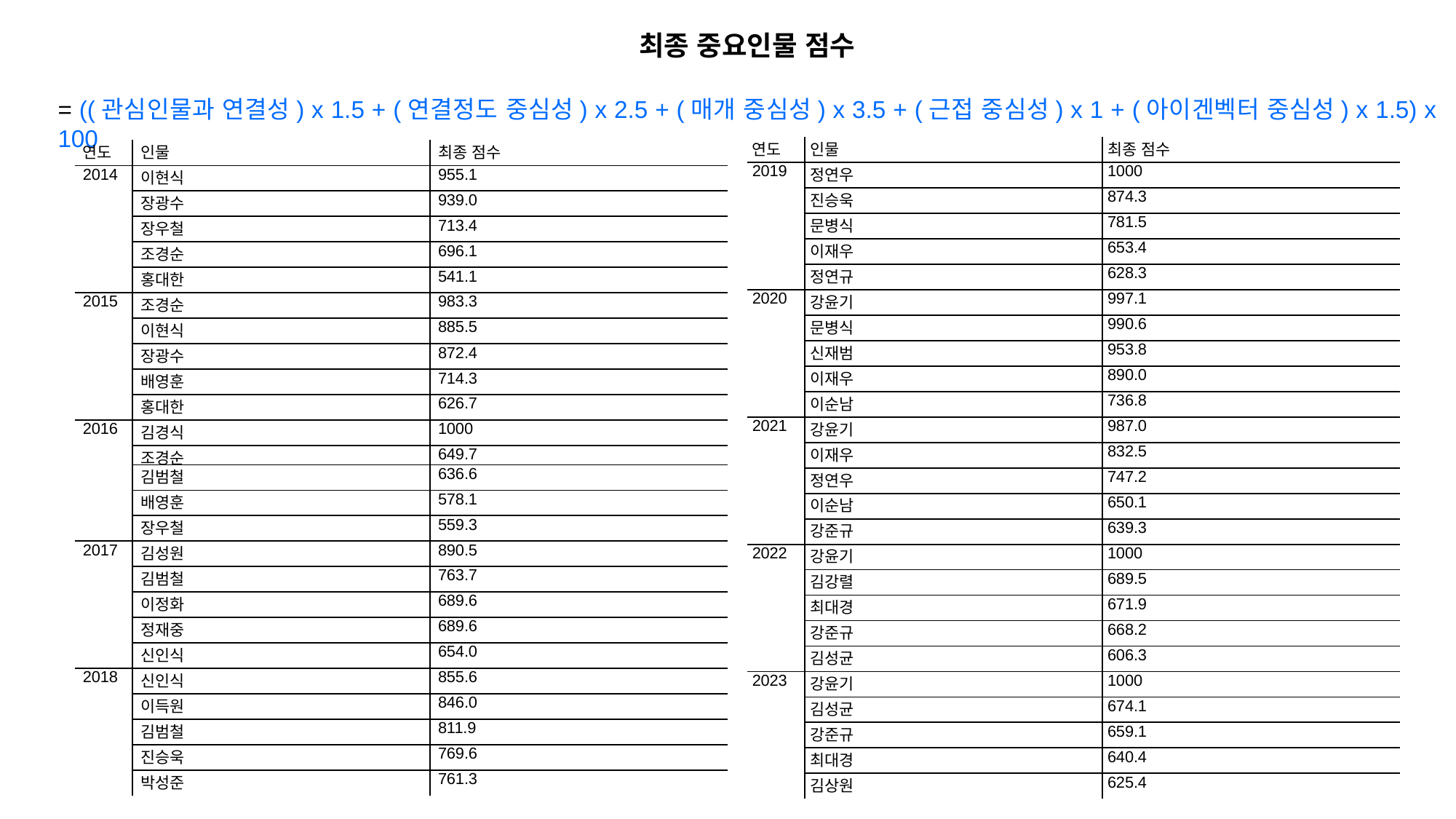

최종 중요인물 점수

= ((관심인물과 연결성) x 1.5 + (연결정도 중심성) x 2.5 + (매개 중심성) x 3.5 + (근접 중심성) x 1 + (아이겐벡터 중심성) x 1.5) x 100
| 연도 | 인물 | 최종 점수 |
| --- | --- | --- |
| 2019 | 정연우 | 1000 |
|  | 진승욱 | 874.3 |
|  | 문병식 | 781.5 |
|  | 이재우 | 653.4 |
|  | 정연규 | 628.3 |
| 2020 | 강윤기 | 997.1 |
|  | 문병식 | 990.6 |
|  | 신재범 | 953.8 |
|  | 이재우 | 890.0 |
|  | 이순남 | 736.8 |
| 2021 | 강윤기 | 987.0 |
|  | 이재우 | 832.5 |
|  | 정연우 | 747.2 |
|  | 이순남 | 650.1 |
|  | 강준규 | 639.3 |
| 2022 | 강윤기 | 1000 |
|  | 김강렬 | 689.5 |
|  | 최대경 | 671.9 |
|  | 강준규 | 668.2 |
|  | 김성균 | 606.3 |
| 2023 | 강윤기 | 1000 |
|  | 김성균 | 674.1 |
|  | 강준규 | 659.1 |
|  | 최대경 | 640.4 |
|  | 김상원 | 625.4 |
| 연도 | 인물 | 최종 점수 |
| --- | --- | --- |
| 2014 | 이현식 | 955.1 |
|  | 장광수 | 939.0 |
|  | 장우철 | 713.4 |
|  | 조경순 | 696.1 |
|  | 홍대한 | 541.1 |
| 2015 | 조경순 | 983.3 |
|  | 이현식 | 885.5 |
|  | 장광수 | 872.4 |
|  | 배영훈 | 714.3 |
|  | 홍대한 | 626.7 |
| 2016 | 김경식 | 1000 |
|  | 조경순 | 649.7 |
|  | 김범철 | 636.6 |
|  | 배영훈 | 578.1 |
|  | 장우철 | 559.3 |
| 2017 | 김성원 | 890.5 |
|  | 김범철 | 763.7 |
|  | 이정화 | 689.6 |
|  | 정재중 | 689.6 |
|  | 신인식 | 654.0 |
| 2018 | 신인식 | 855.6 |
|  | 이득원 | 846.0 |
|  | 김범철 | 811.9 |
|  | 진승욱 | 769.6 |
|  | 박성준 | 761.3 |